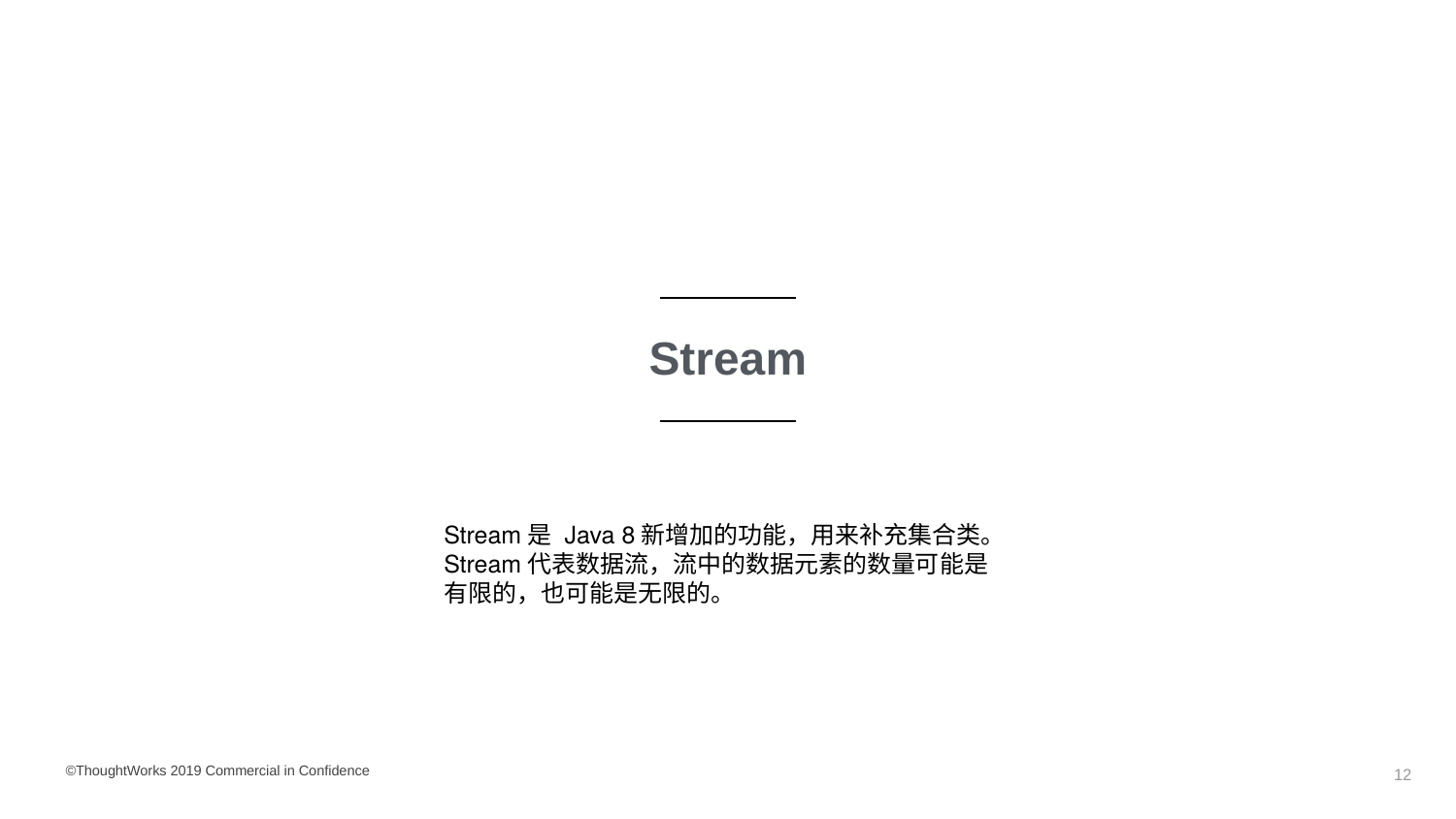

Stream
Stream是 Java 8新增加的功能，用来补充集合类。Stream代表数据流，流中的数据元素的数量可能是有限的，也可能是无限的。
©ThoughtWorks 2019 Commercial in Confidence
12